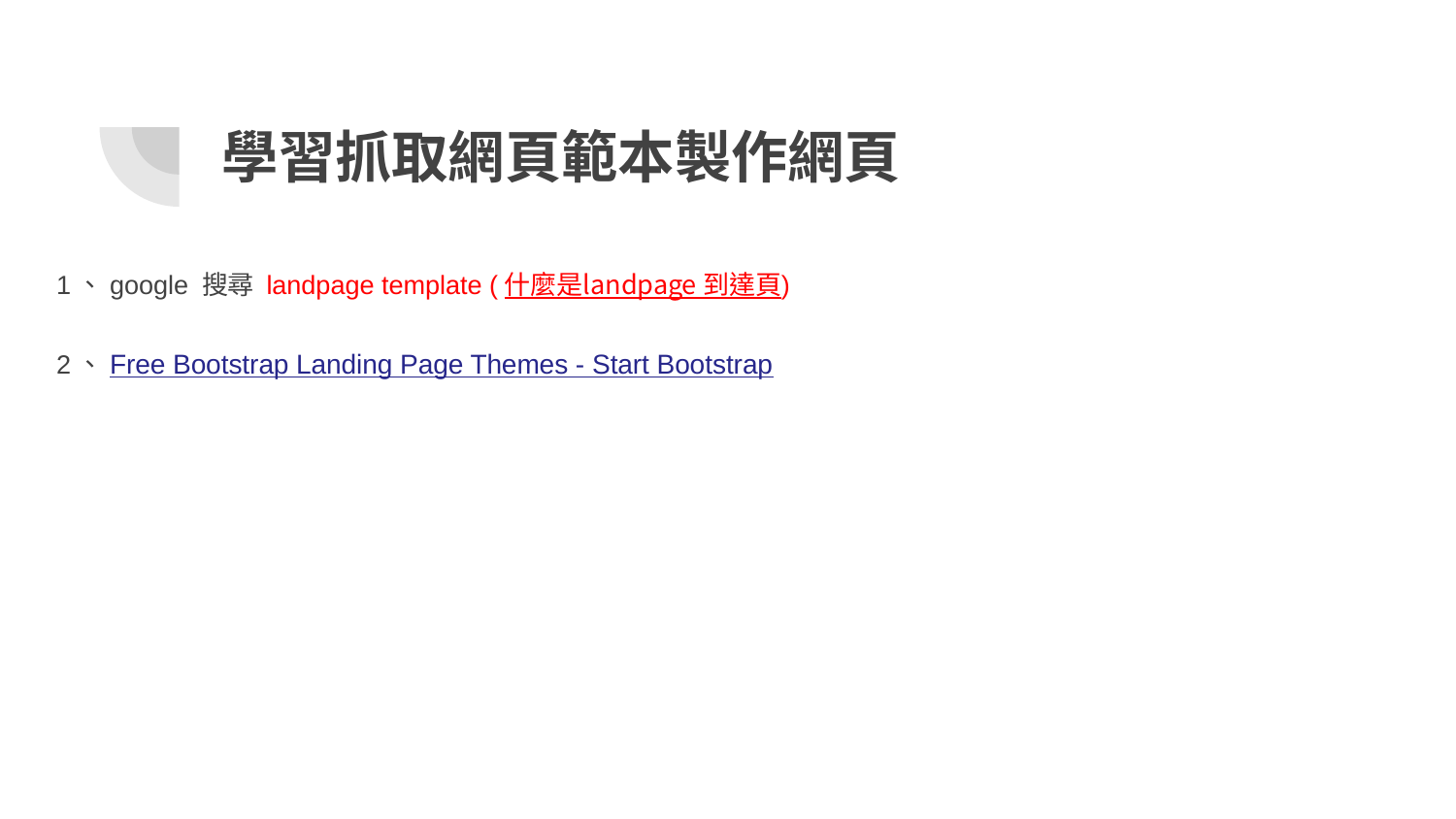

# 學習抓取網頁範本製作網頁
1、google 搜尋 landpage template (什麼是landpage 到達頁)
2、Free Bootstrap Landing Page Themes - Start Bootstrap